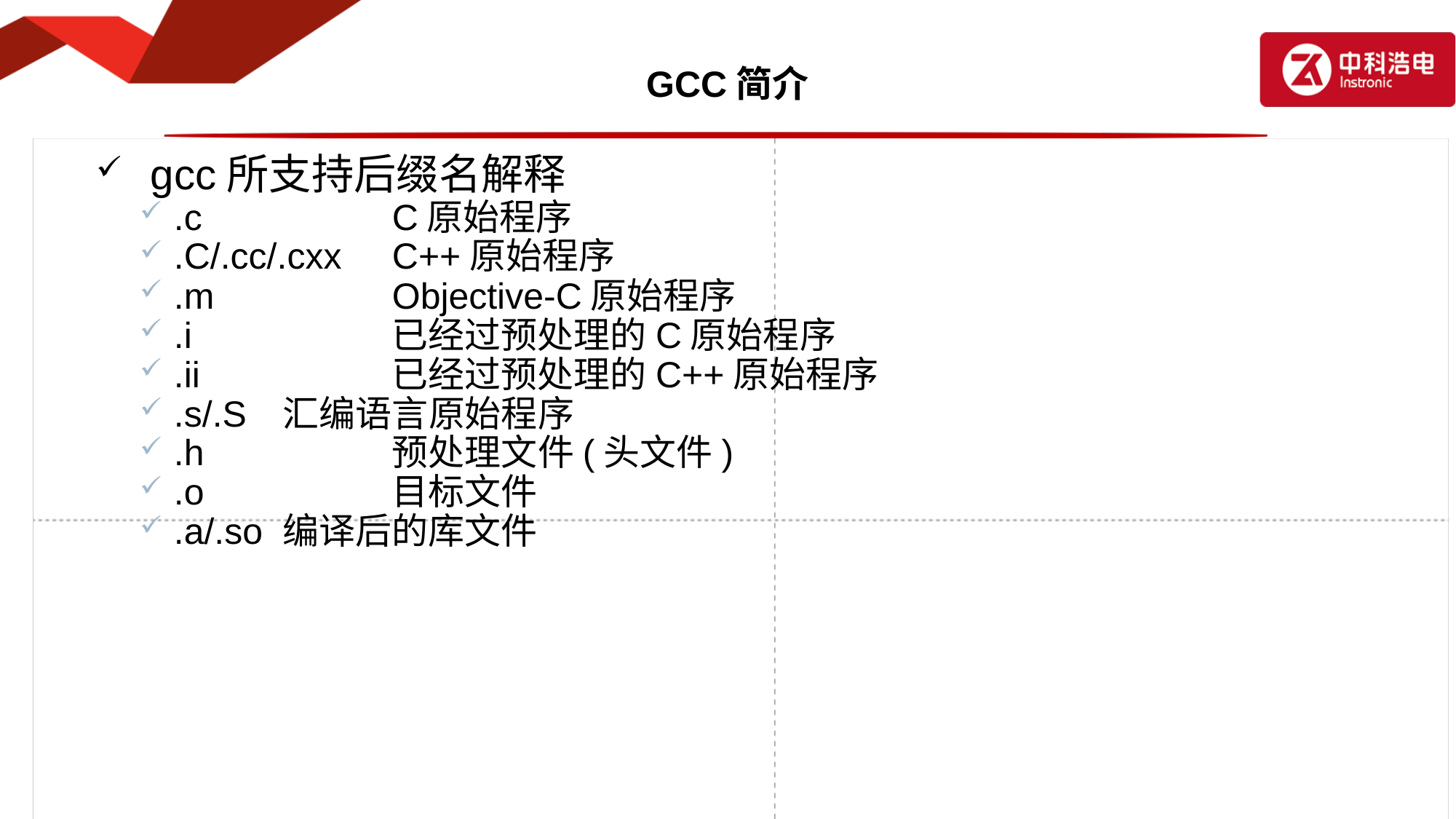

# GCC简介
gcc所支持后缀名解释
.c		C原始程序
.C/.cc/.cxx	C++原始程序
.m		Objective-C原始程序
.i		已经过预处理的C原始程序
.ii		已经过预处理的C++原始程序
.s/.S	汇编语言原始程序
.h		预处理文件(头文件)
.o		目标文件
.a/.so	编译后的库文件